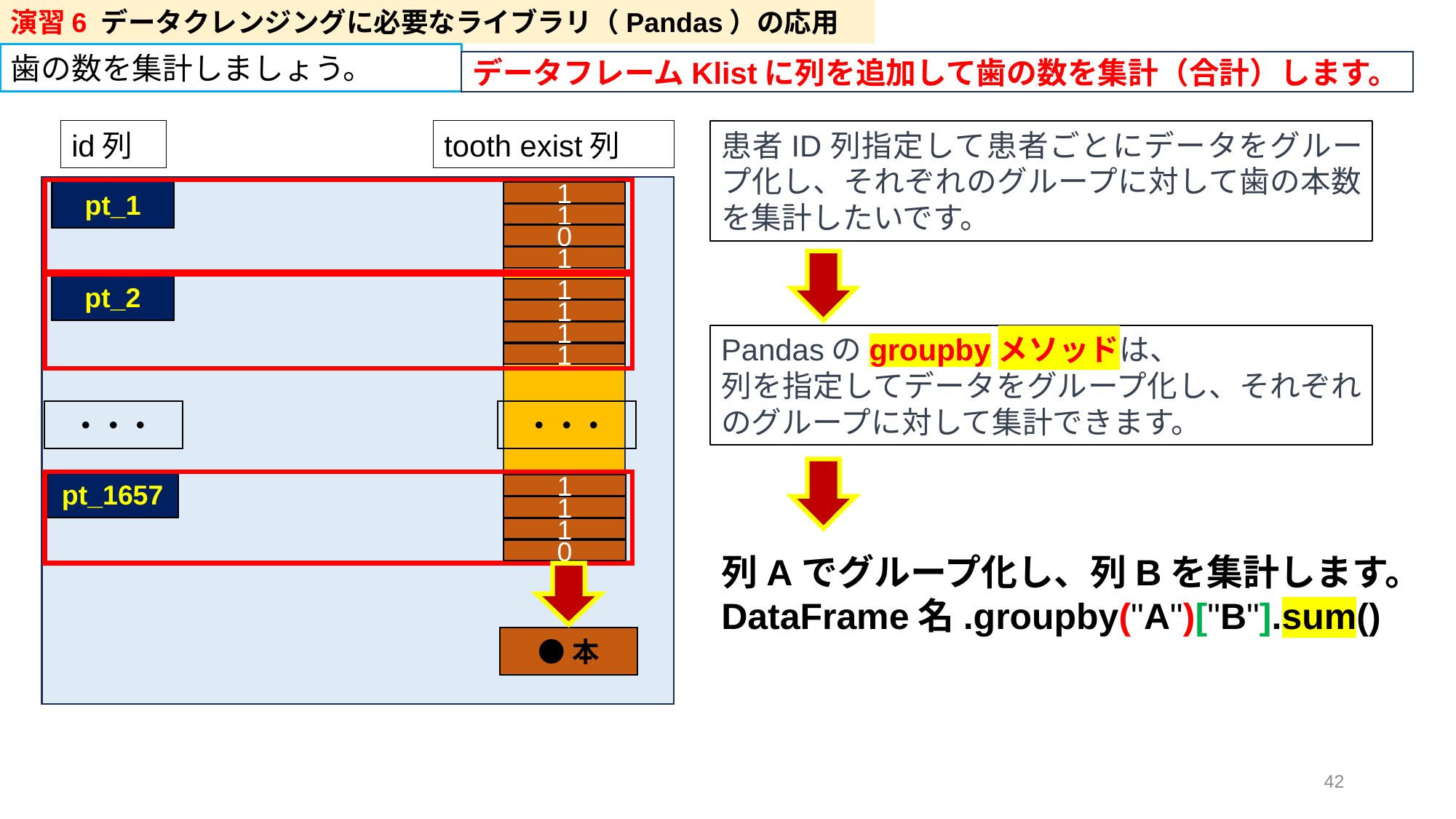

演習6 データクレンジングに必要なライブラリ（Pandas）の応用
歯の数を集計しましょう。
データフレームKlistに列を追加して歯の数を集計（合計）します。
id列
tooth exist列
患者ID列指定して患者ごとにデータをグループ化し、それぞれのグループに対して歯の本数を集計したいです。

pt_1
1
1
0
1

pt_2

1
1
1
Pandasのgroupbyメソッドは、
列を指定してデータをグループ化し、それぞれのグループに対して集計できます。
1
・・・
・・・

pt_1657

1
1
1
0
列Aでグループ化し、列Bを集計します。
DataFrame名.groupby("A")["B"].sum()

●本
42